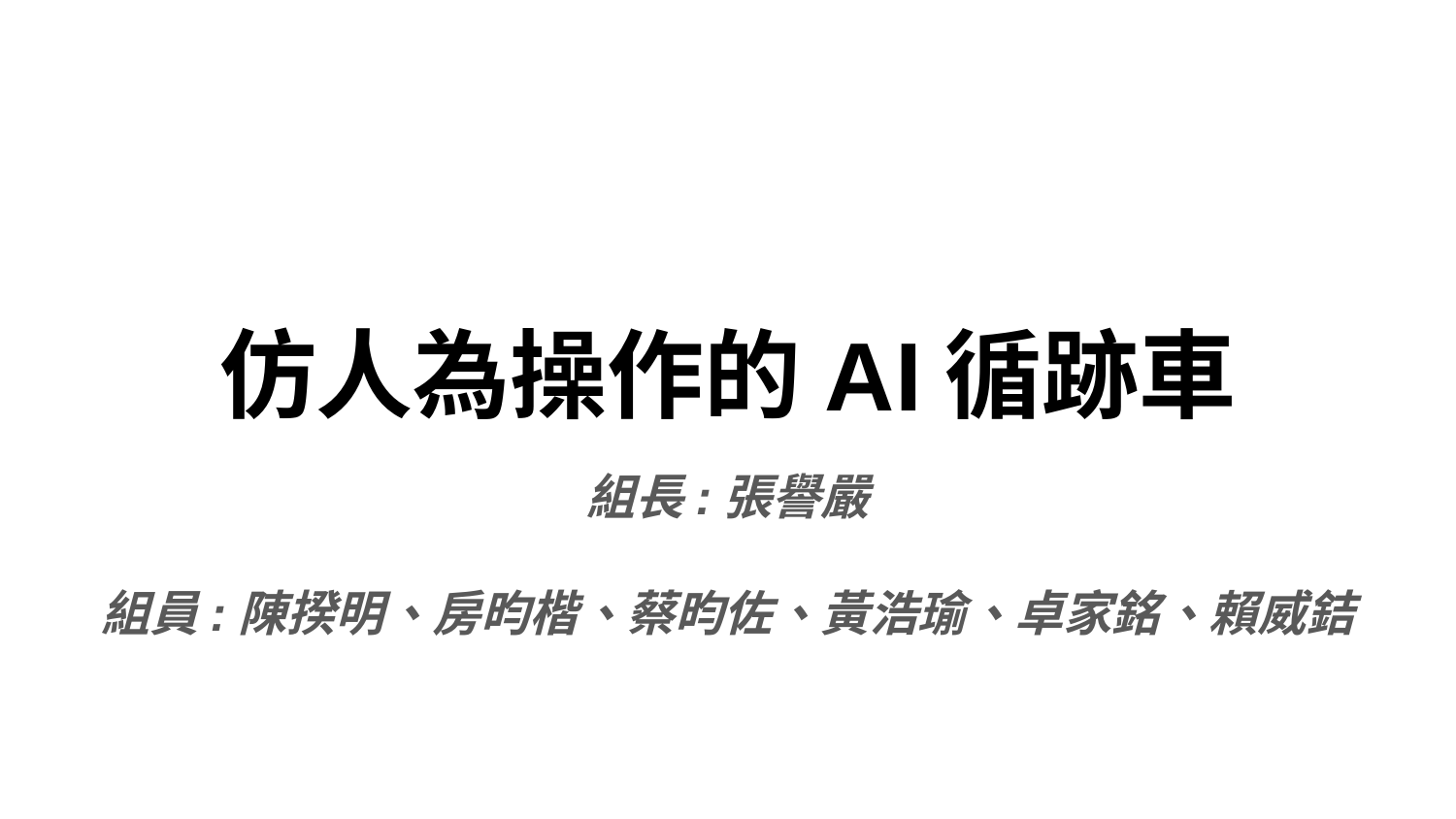

# 仿人為操作的AI循跡車
組長:張譽嚴

組員:陳揆明、房昀楷、蔡昀佐、黃浩瑜、卓家銘、賴威銡